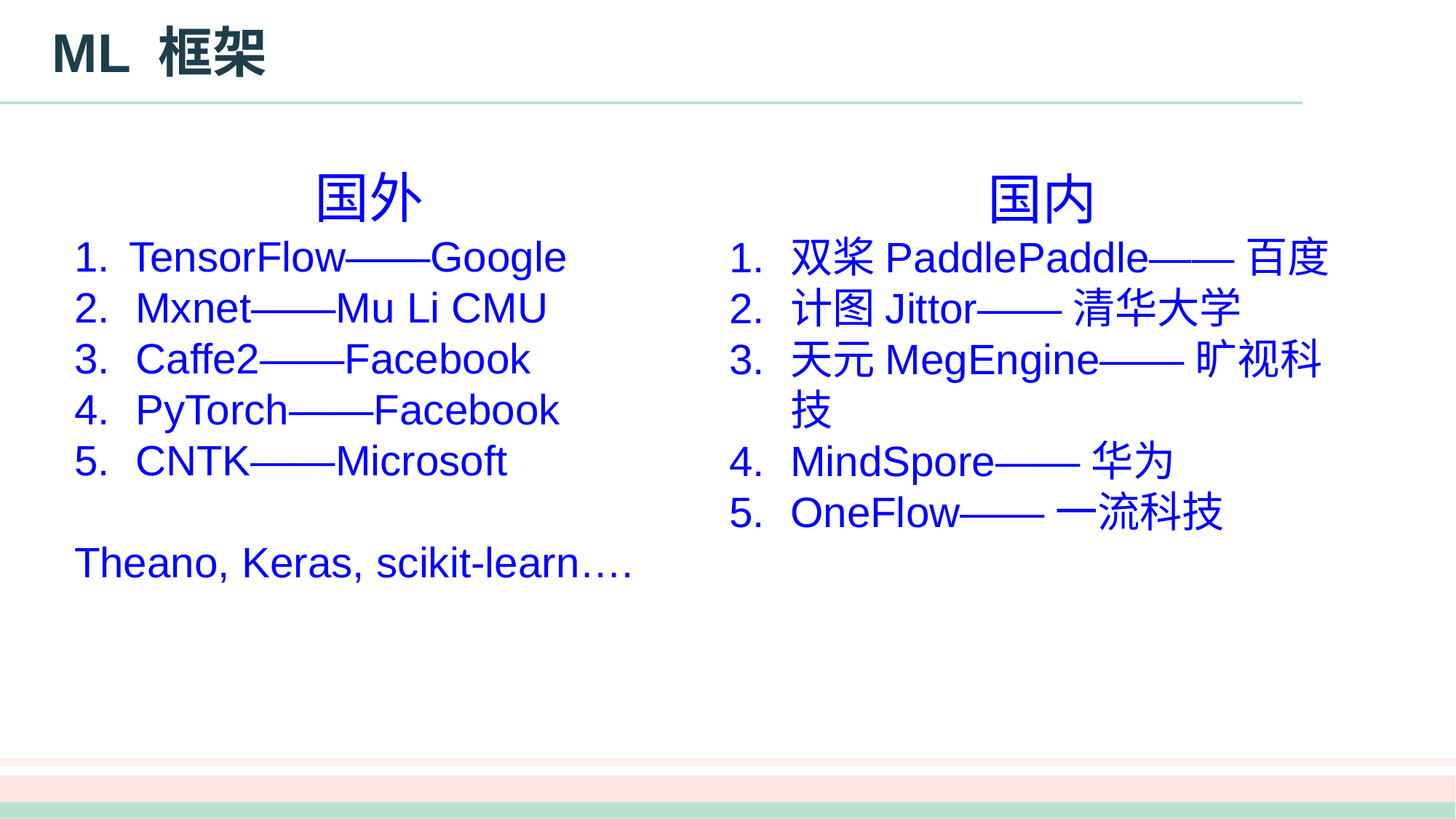

# ML 框架
国外
TensorFlow——Google
Mxnet——Mu Li CMU
Caffe2——Facebook
PyTorch——Facebook
CNTK——Microsoft

Theano, Keras, scikit-learn….
国内
双桨PaddlePaddle——百度
计图Jittor——清华大学
天元MegEngine——旷视科技
MindSpore——华为
OneFlow——一流科技